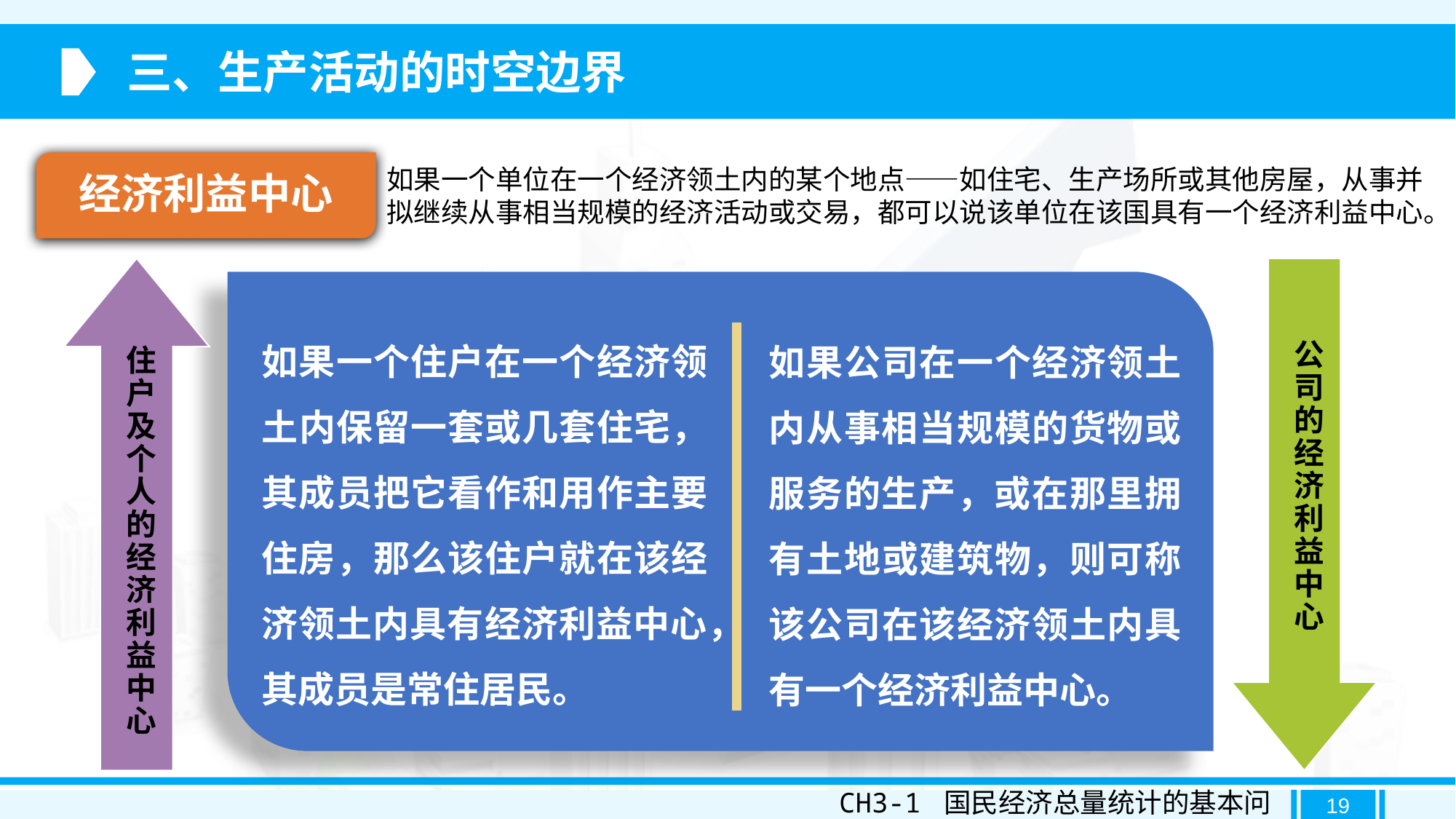

三、生产活动的时空边界

经济利益中心
如果一个单位在一个经济领土内的某个地点——如住宅、生产场所或其他房屋，从事并拟继续从事相当规模的经济活动或交易，都可以说该单位在该国具有一个经济利益中心。

如果一个住户在一个经济领土内保留一套或几套住宅，其成员把它看作和用作主要住房，那么该住户就在该经济领土内具有经济利益中心，其成员是常住居民。
如果公司在一个经济领土内从事相当规模的货物或服务的生产，或在那里拥有土地或建筑物，则可称该公司在该经济领土内具有一个经济利益中心。
住户及个人的经济利益中心
公司的经济利益中心
CH3-1 国民经济总量统计的基本问题
19